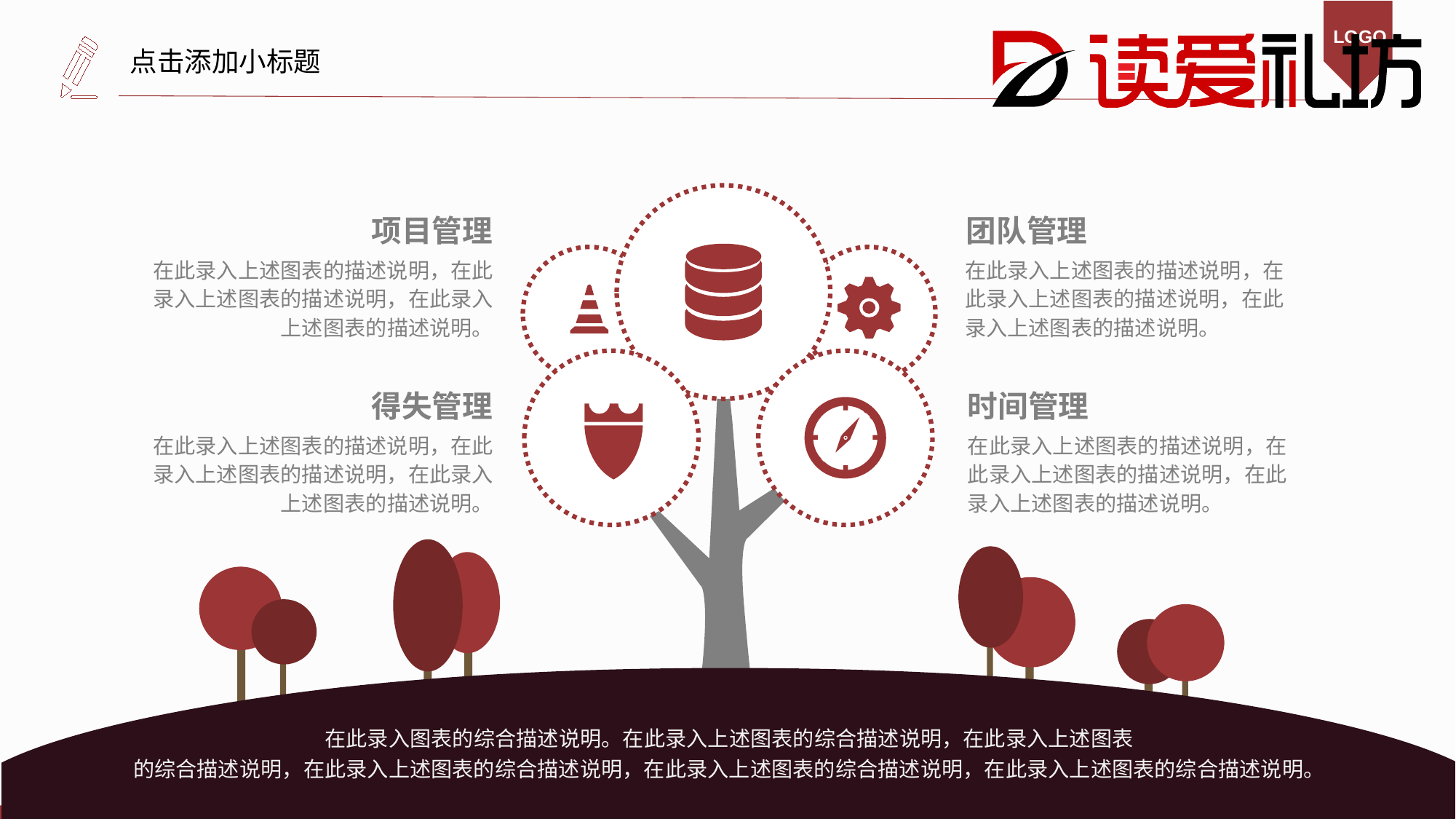

LOGO

点击添加小标题

项目管理
团队管理

在此录入上述图表的描述说明，在此录入上述图表的描述说明，在此录入上述图表的描述说明。
在此录入上述图表的描述说明，在此录入上述图表的描述说明，在此录入上述图表的描述说明。

得失管理
时间管理
在此录入上述图表的描述说明，在此录入上述图表的描述说明，在此录入上述图表的描述说明。
在此录入上述图表的描述说明，在此录入上述图表的描述说明，在此录入上述图表的描述说明。

在此录入图表的综合描述说明。在此录入上述图表的综合描述说明，在此录入上述图表
的综合描述说明，在此录入上述图表的综合描述说明，在此录入上述图表的综合描述说明，在此录入上述图表的综合描述说明。